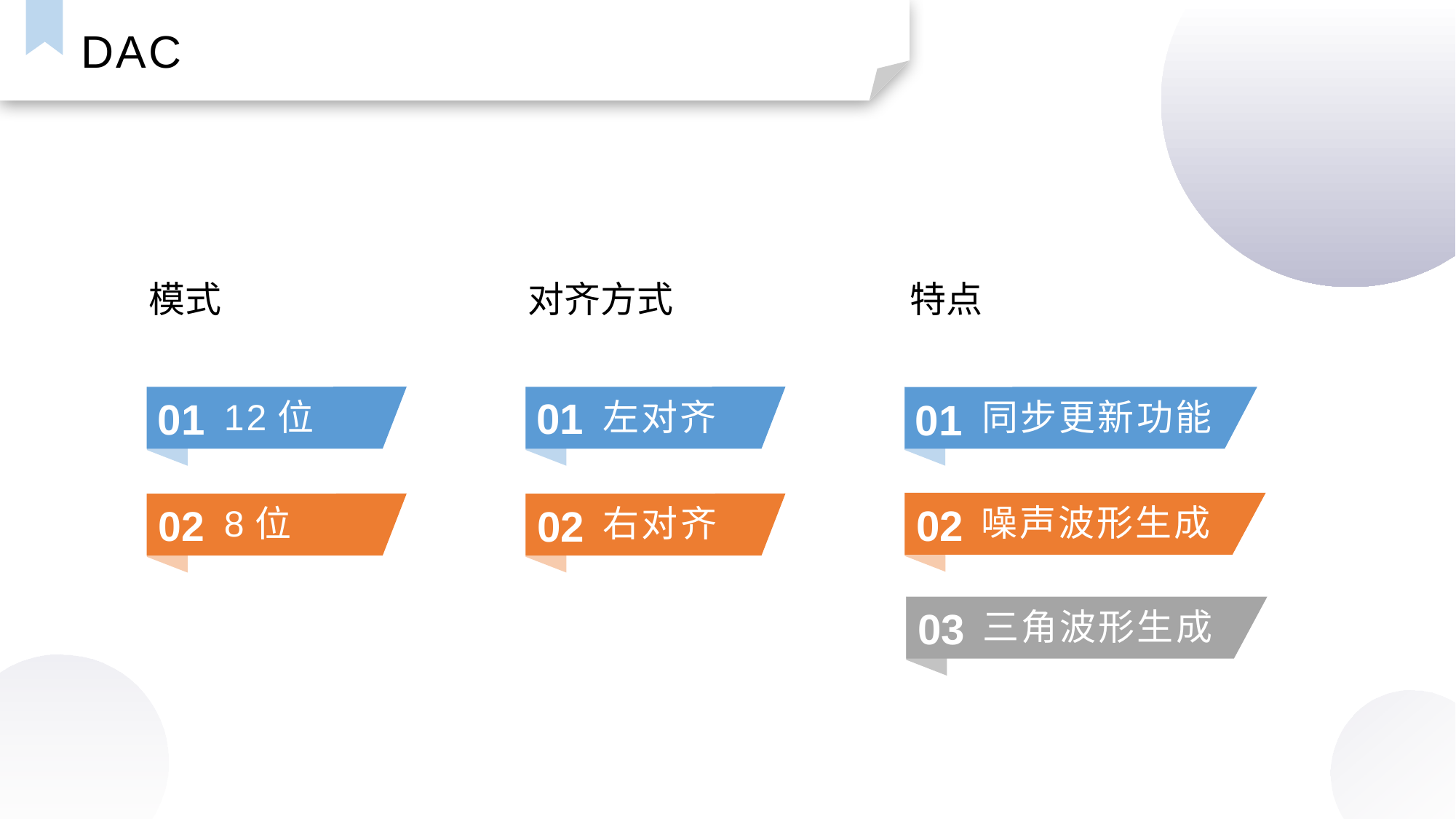

DAC
模式

12位
01

8位
02

对齐方式

01
左对齐

右对齐
02

特点

同步更新功能
01

噪声波形生成
02

三角波形生成
03